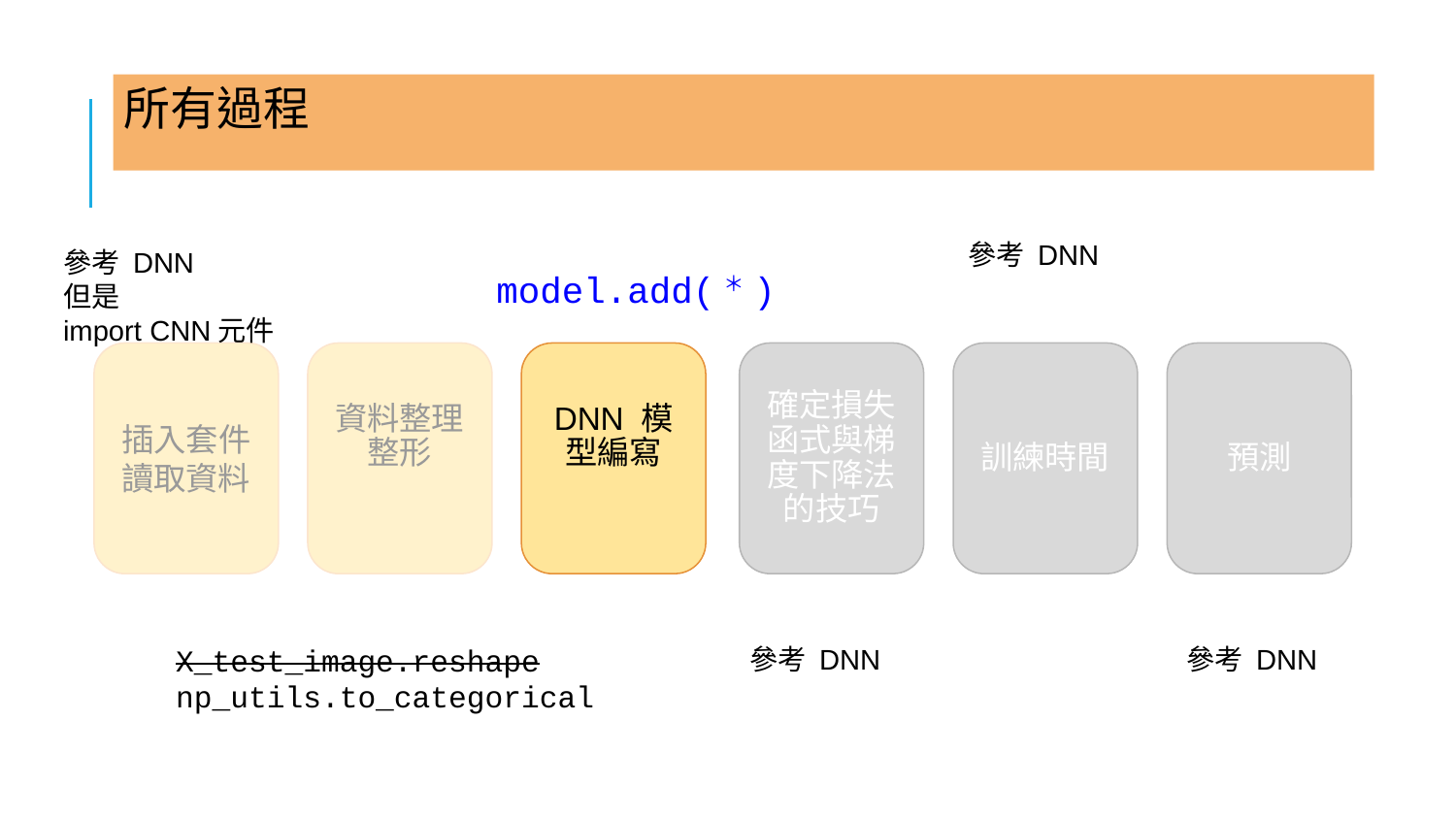

所有過程
參考 DNN
參考 DNN
但是
import CNN元件
model.add(＊)
訓練時間
預測
插入套件
讀取資料
資料整理整形

DNN 模型編寫

確定損失函式與梯度下降法的技巧
X_test_image.reshape
np_utils.to_categorical
參考 DNN
參考 DNN